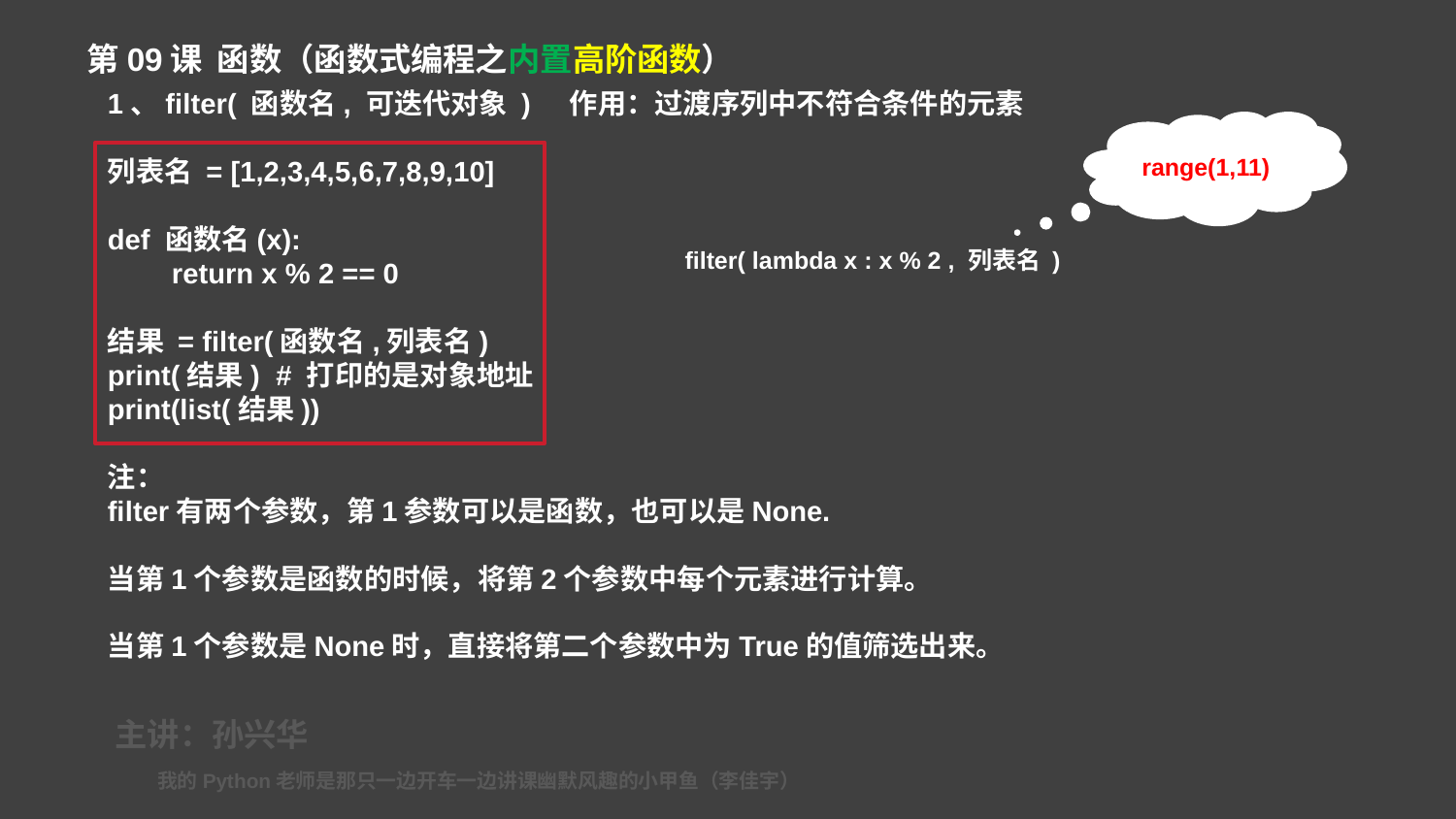

第09课  函数（函数式编程之内置高阶函数）
1、filter( 函数名, 可迭代对象 )    作用：过渡序列中不符合条件的元素

列表名 = [1,2,3,4,5,6,7,8,9,10]

def 函数名(x):
        return x % 2 == 0

结果 = filter(函数名,列表名)
print(结果)  # 打印的是对象地址
print(list(结果))

注：
filter有两个参数，第1参数可以是函数，也可以是None.

当第1个参数是函数的时候，将第2个参数中每个元素进行计算。

当第1个参数是None时，直接将第二个参数中为True的值筛选出来。
range(1,11)

filter( lambda x : x % 2 , 列表名 )